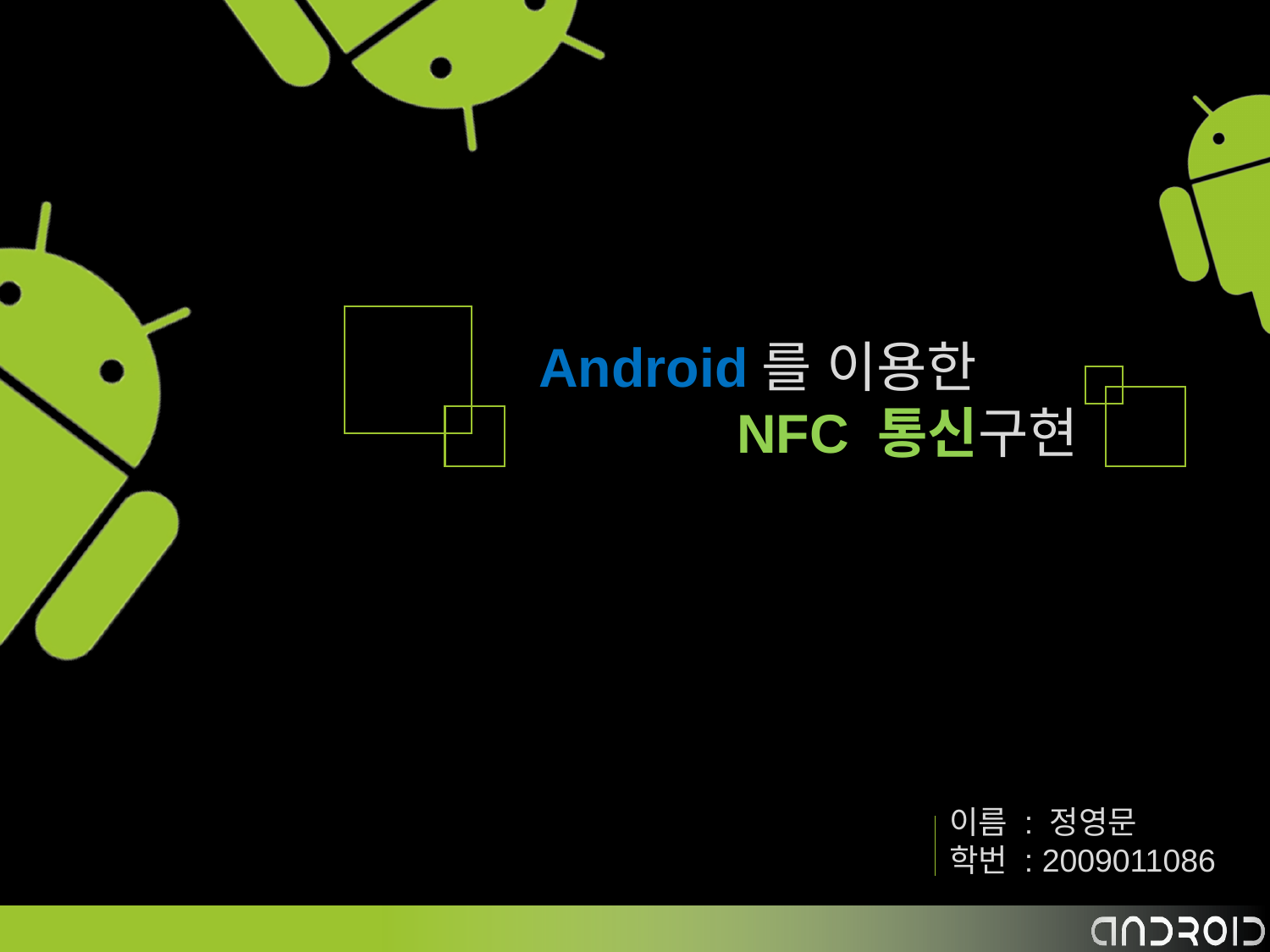

Android를 이용한
             NFC 통신구현
이름 : 정영문
학번 : 2009011086